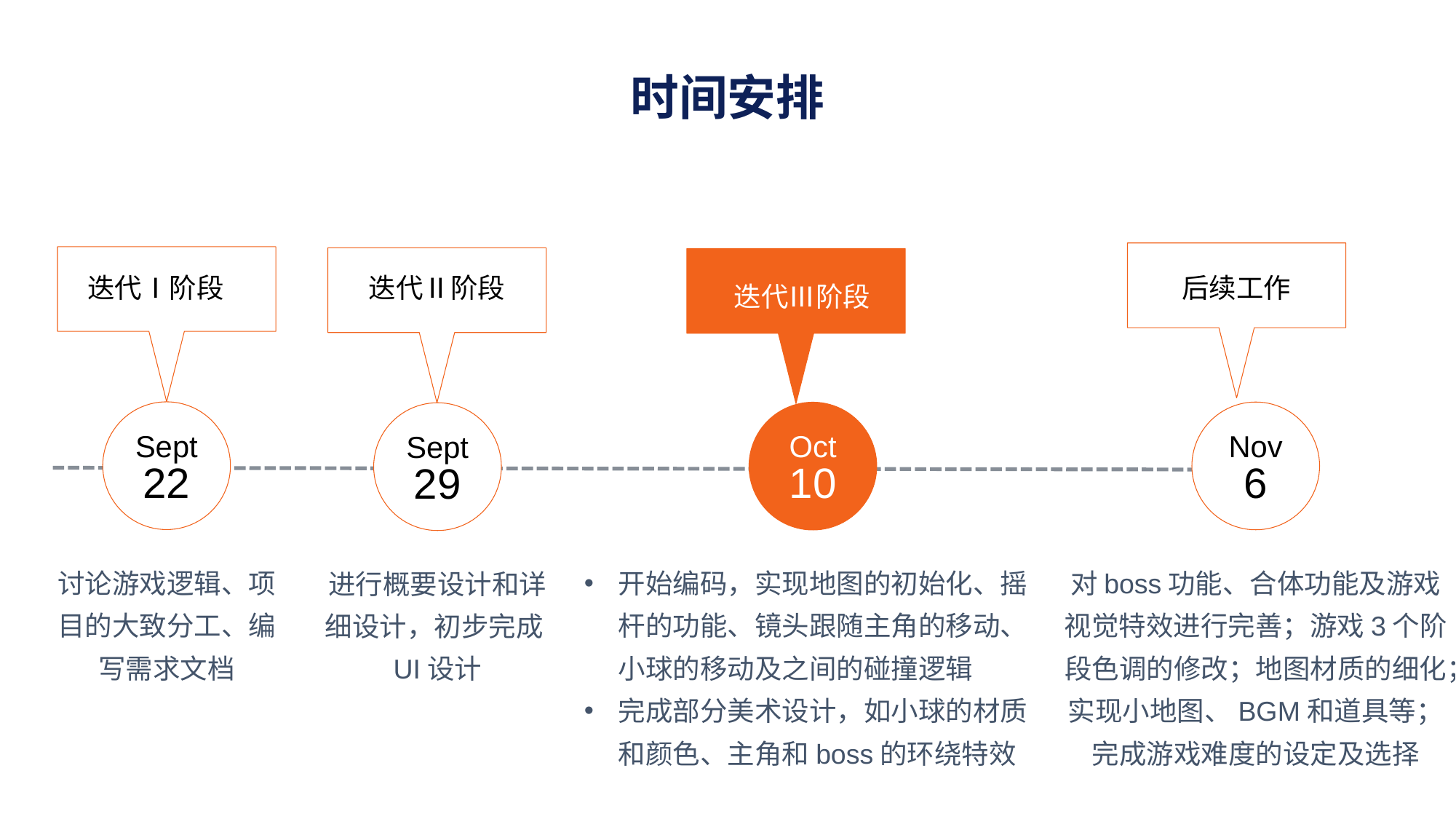

时间安排

迭代Ⅰ阶段
迭代Ⅱ阶段
后续工作
迭代Ⅲ阶段
Sept
22
Nov
6
Oct
10
Sept
29
对boss功能、合体功能及游戏视觉特效进行完善；游戏3个阶段色调的修改；地图材质的细化；实现小地图、BGM和道具等；完成游戏难度的设定及选择
讨论游戏逻辑、项目的大致分工、编写需求文档
开始编码，实现地图的初始化、摇杆的功能、镜头跟随主角的移动、小球的移动及之间的碰撞逻辑
完成部分美术设计，如小球的材质和颜色、主角和boss的环绕特效

进行概要设计和详细设计，初步完成UI设计